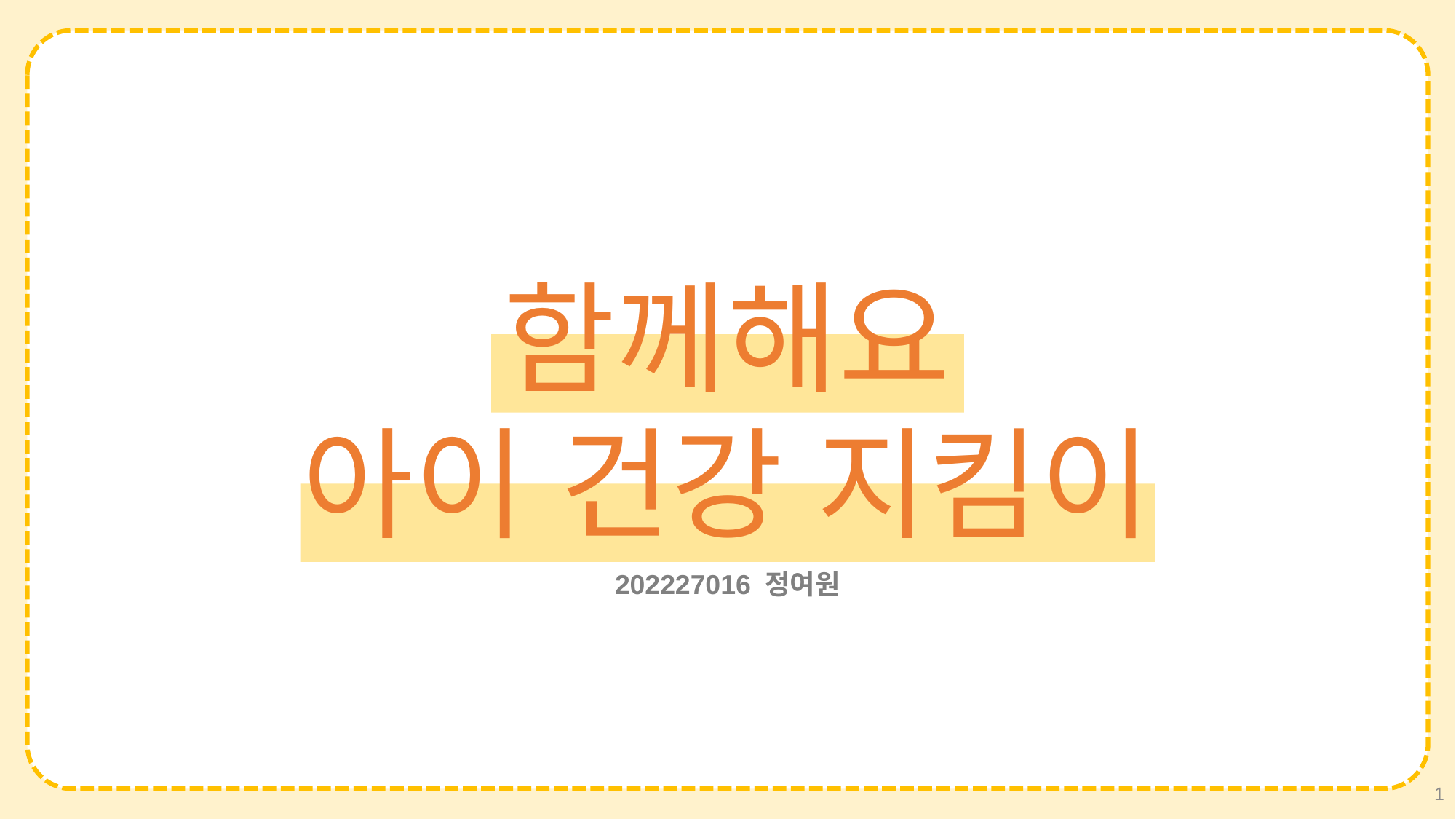

함께해요
아이 건강 지킴이

202227016 정여원
1